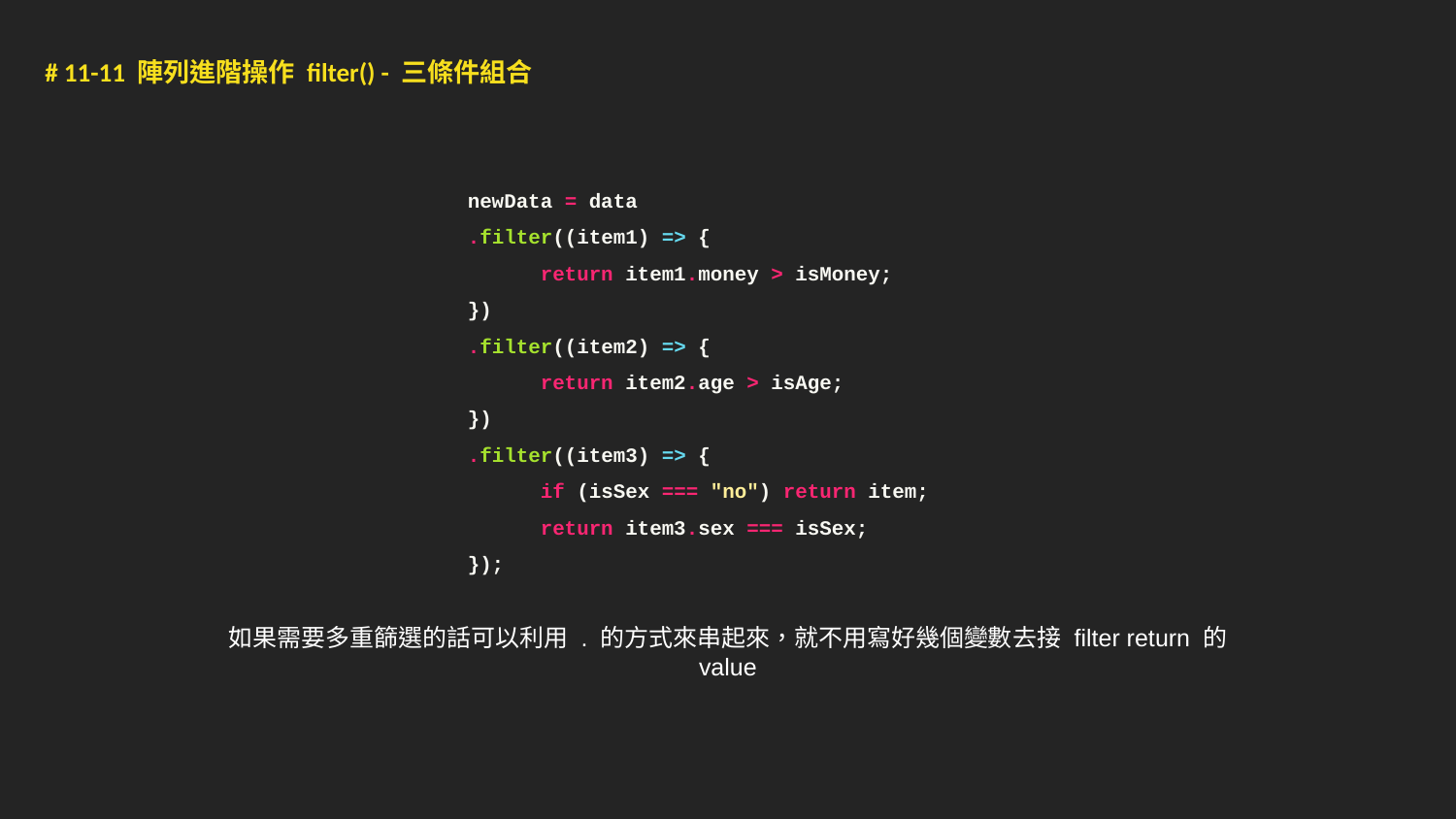

# 11-11 陣列進階操作 filter() - 三條件組合
newData = data
.filter((item1) => {
return item1.money > isMoney;
})
.filter((item2) => {
return item2.age > isAge;
})
.filter((item3) => {
if (isSex === "no") return item;
return item3.sex === isSex;
});
如果需要多重篩選的話可以利用 . 的方式來串起來，就不用寫好幾個變數去接 filter return 的 value